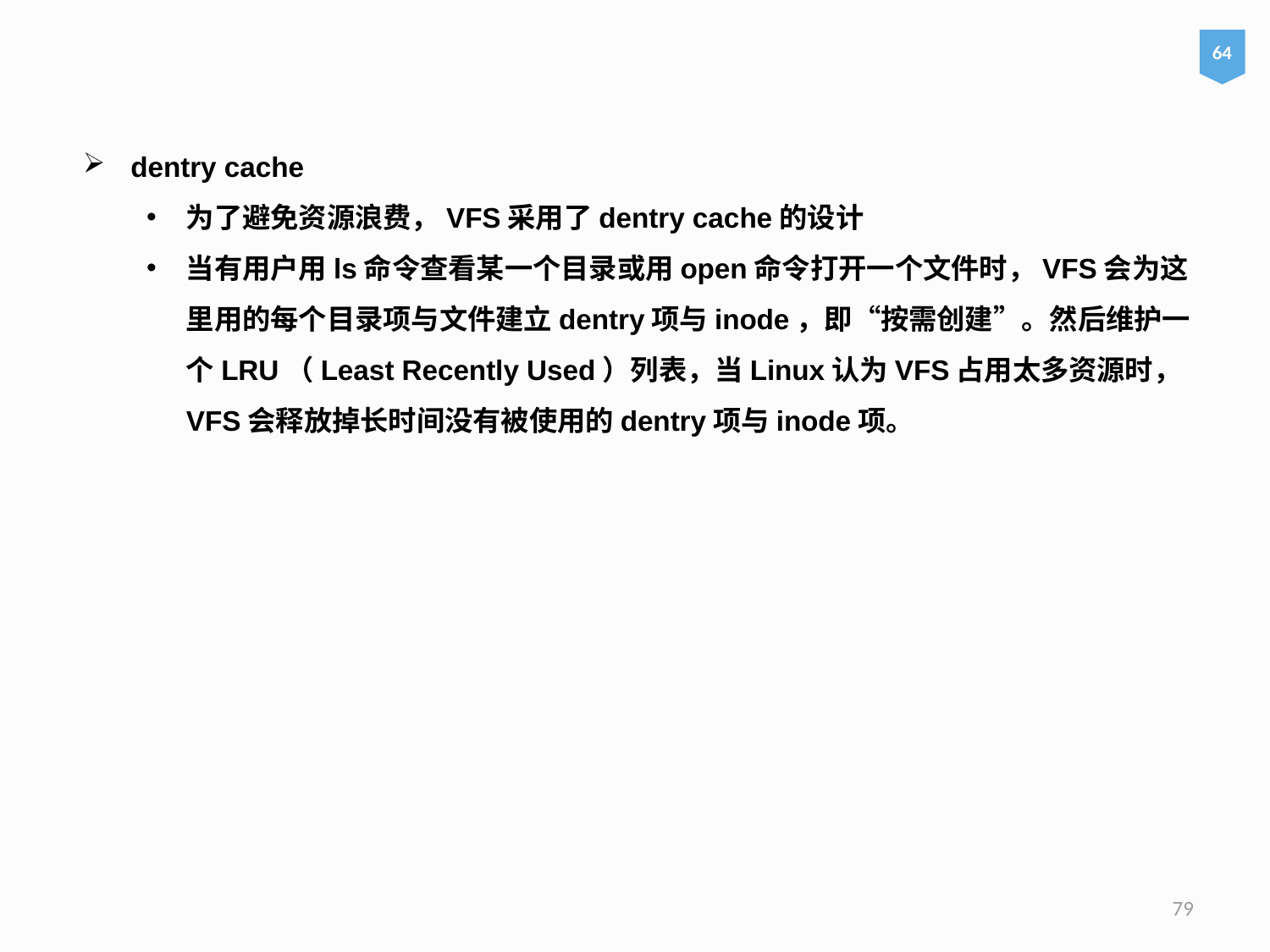

64
dentry cache
为了避免资源浪费，VFS采用了dentry cache的设计
当有用户用ls命令查看某一个目录或用open命令打开一个文件时，VFS会为这里用的每个目录项与文件建立dentry项与inode，即“按需创建”。然后维护一个LRU（Least Recently Used）列表，当Linux认为VFS占用太多资源时，VFS会释放掉长时间没有被使用的dentry项与inode项。

79